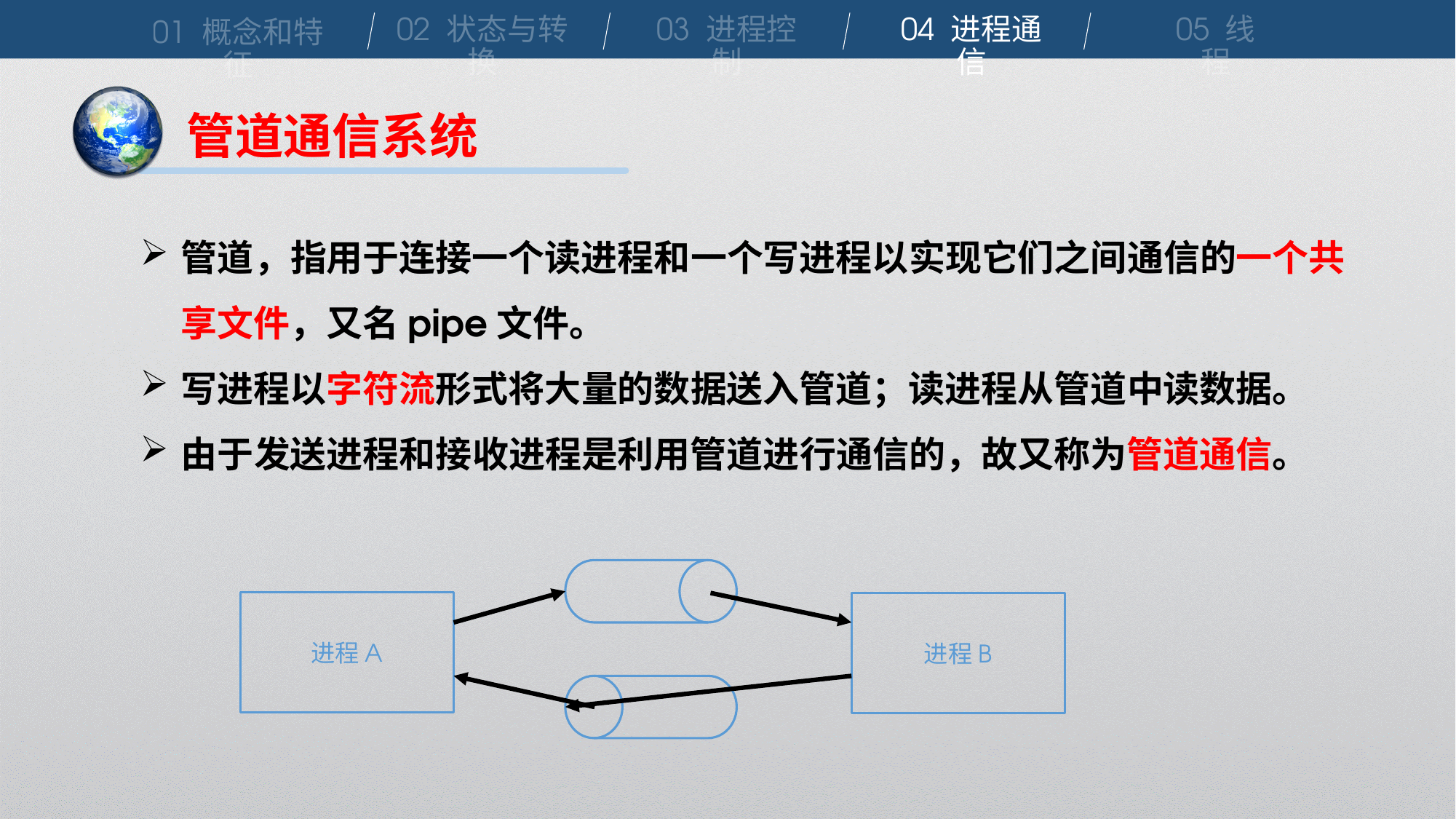

02 状态与转换
03 进程控制
04 进程通信
05 线程
01 概念和特征
管道通信系统
管道，指用于连接一个读进程和一个写进程以实现它们之间通信的一个共享文件，又名pipe文件。
写进程以字符流形式将大量的数据送入管道；读进程从管道中读数据。
由于发送进程和接收进程是利用管道进行通信的，故又称为管道通信。

进程A
进程B